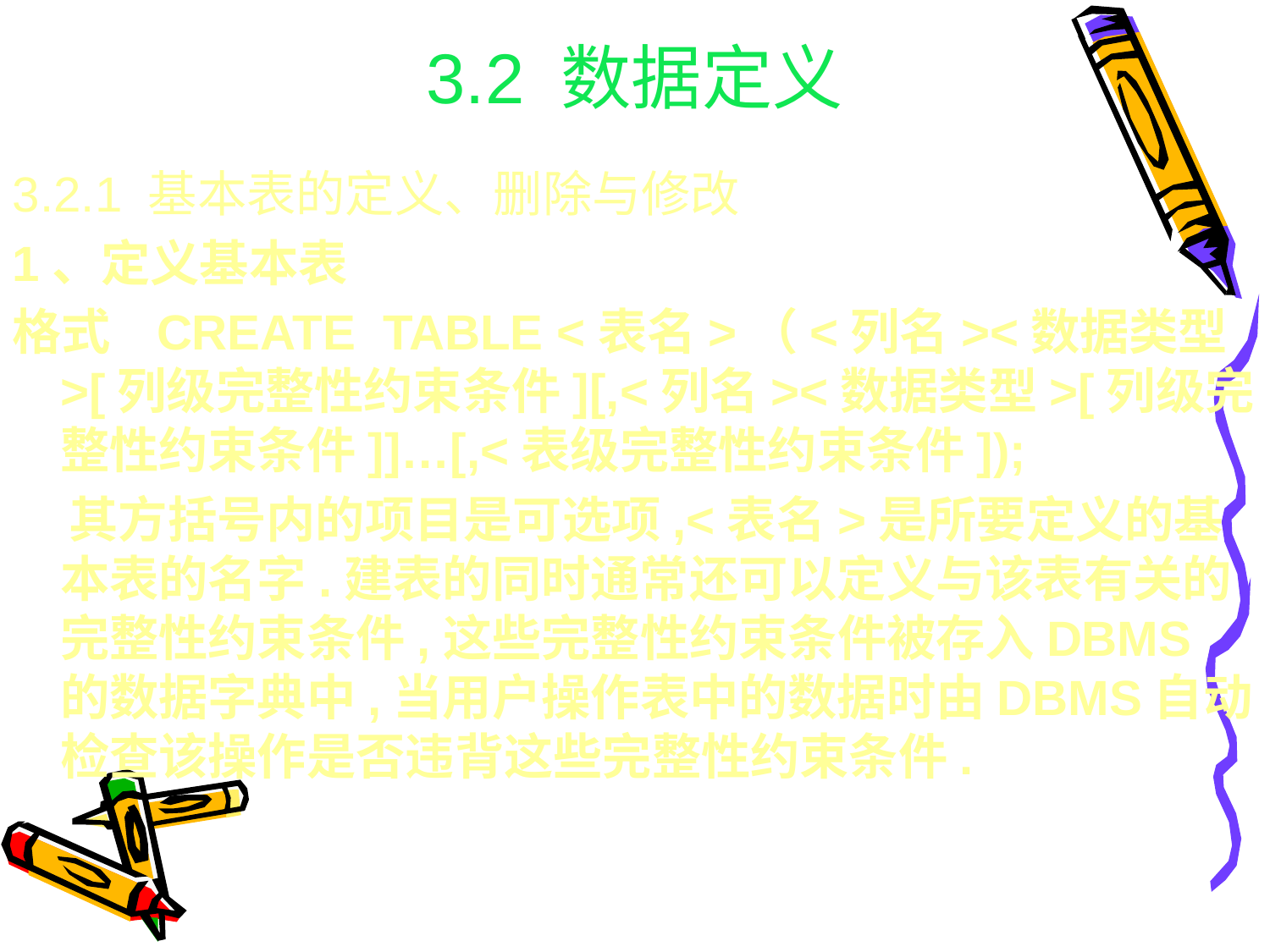

# 3.2 数据定义
3.2.1 基本表的定义、删除与修改
1、定义基本表
格式   CREATE  TABLE <表名>（<列名><数据类型>[列级完整性约束条件][,<列名><数据类型>[列级完整性约束条件]]…[,<表级完整性约束条件]);
    其方括号内的项目是可选项,<表名>是所要定义的基本表的名字.建表的同时通常还可以定义与该表有关的完整性约束条件,这些完整性约束条件被存入DBMS 的数据字典中,当用户操作表中的数据时由DBMS自动检查该操作是否违背这些完整性约束条件.